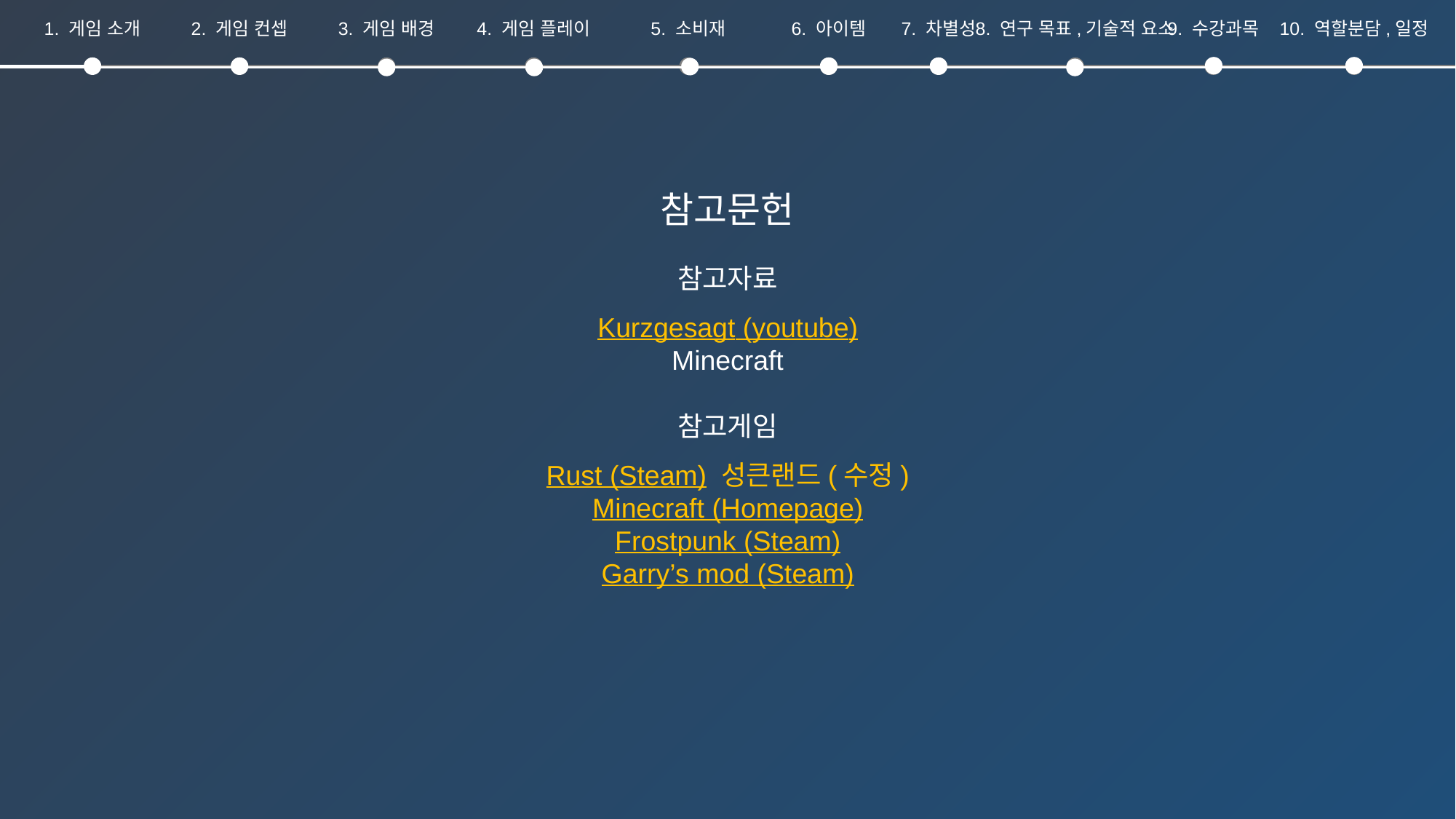

1. 게임 소개

2. 게임 컨셉

3. 게임 배경

4. 게임 플레이

5. 소비재

6. 아이템

7. 차별성

8. 연구 목표,기술적 요소

9. 수강과목

10. 역할분담,일정

참고문헌
참고자료
Kurzgesagt (youtube)
Minecraft
참고게임
Rust (Steam) 성큰랜드(수정)
Minecraft (Homepage)
Frostpunk (Steam)
Garry’s mod (Steam)